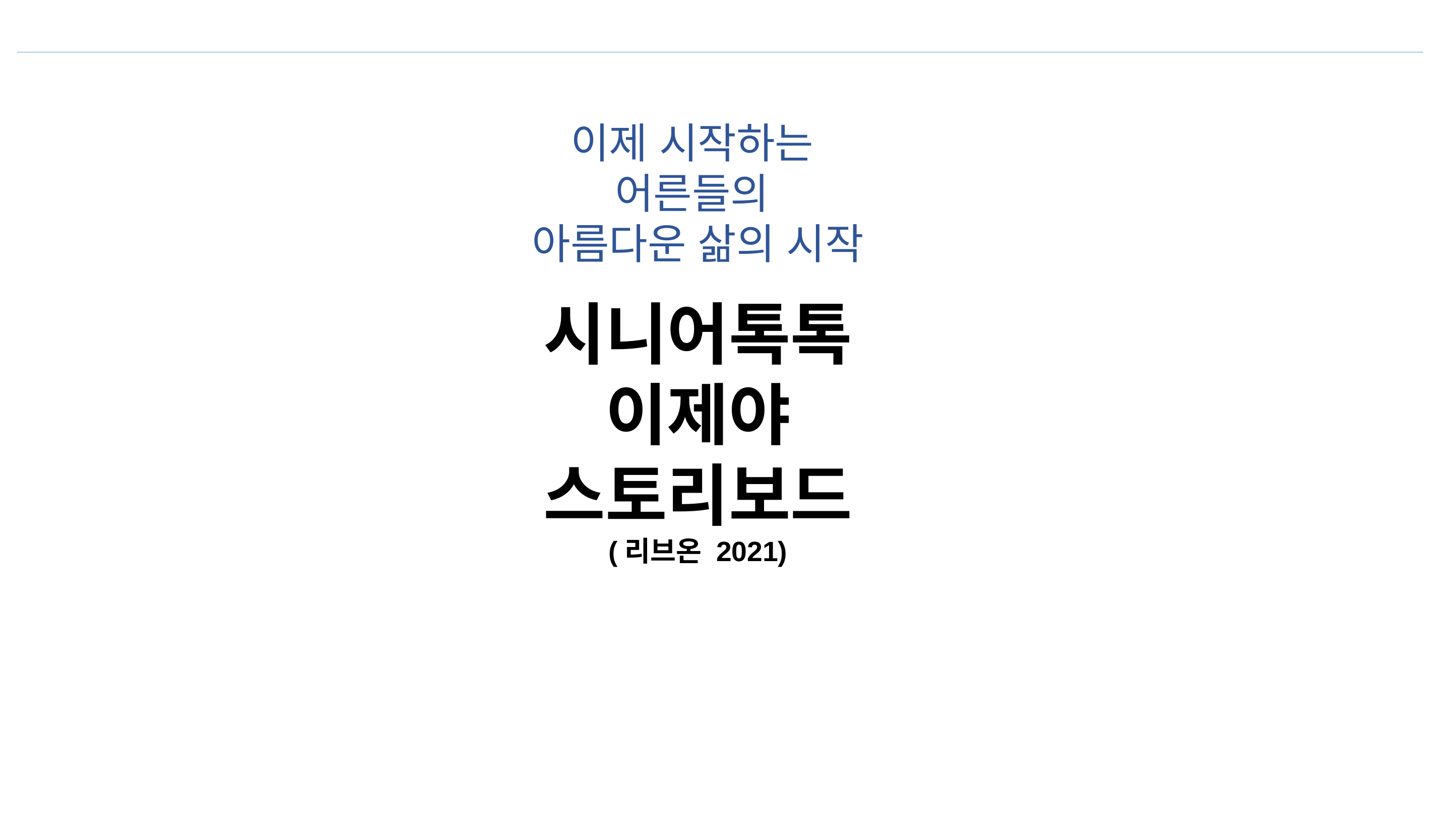

이제 시작하는
어른들의
아름다운 삶의 시작
Welcome
시니어톡톡 이제야
스토리보드
(리브온 2021)